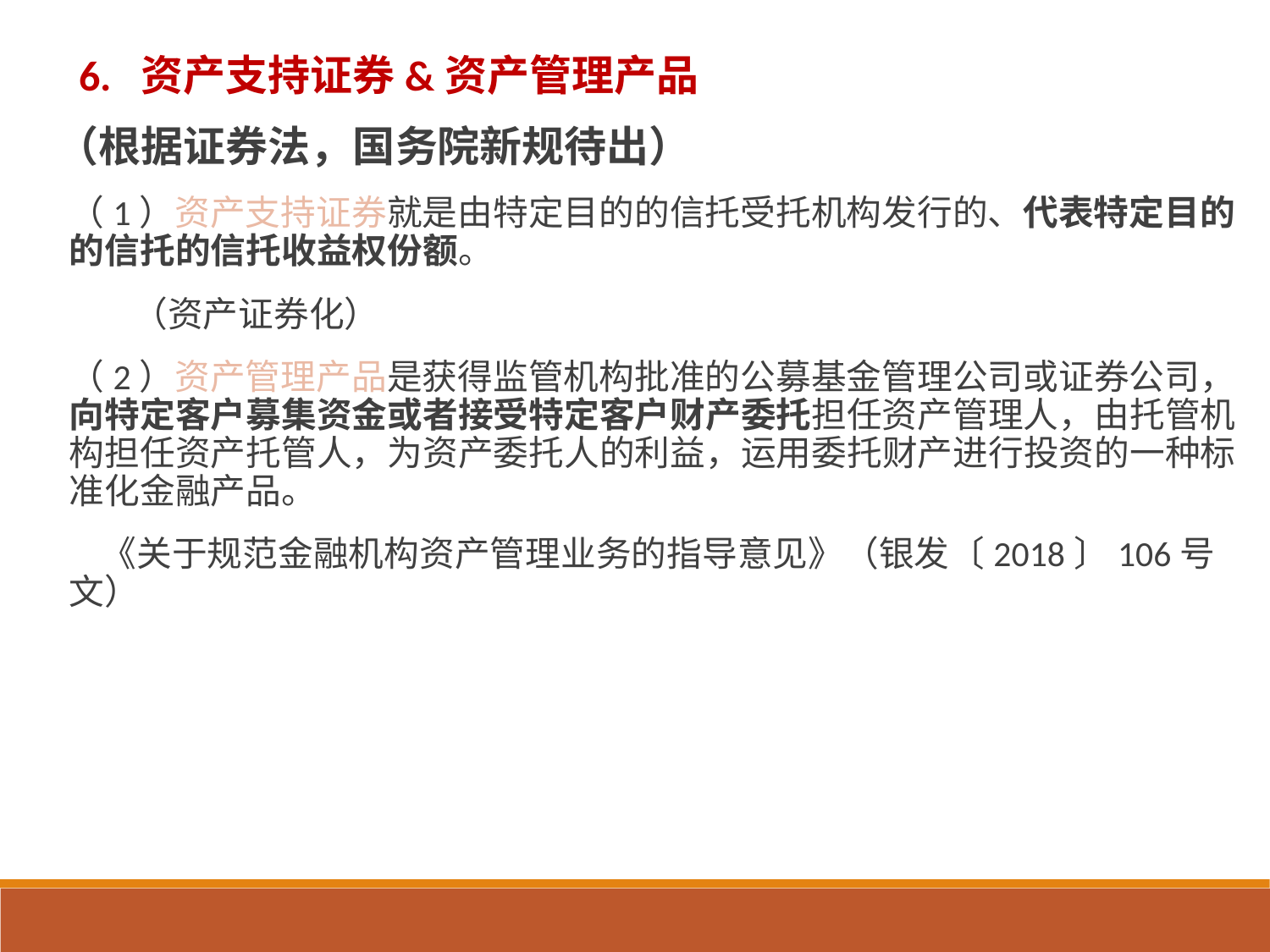

6.  资产支持证券&资产管理产品
（根据证券法，国务院新规待出）
（1）资产支持证券就是由特定目的的信托受托机构发行的、代表特定目的的信托的信托收益权份额。
       （资产证券化）
（2）资产管理产品是获得监管机构批准的公募基金管理公司或证券公司，向特定客户募集资金或者接受特定客户财产委托担任资产管理人，由托管机构担任资产托管人，为资产委托人的利益，运用委托财产进行投资的一种标准化金融产品。
   《关于规范金融机构资产管理业务的指导意见》（银发〔2018〕106号文）